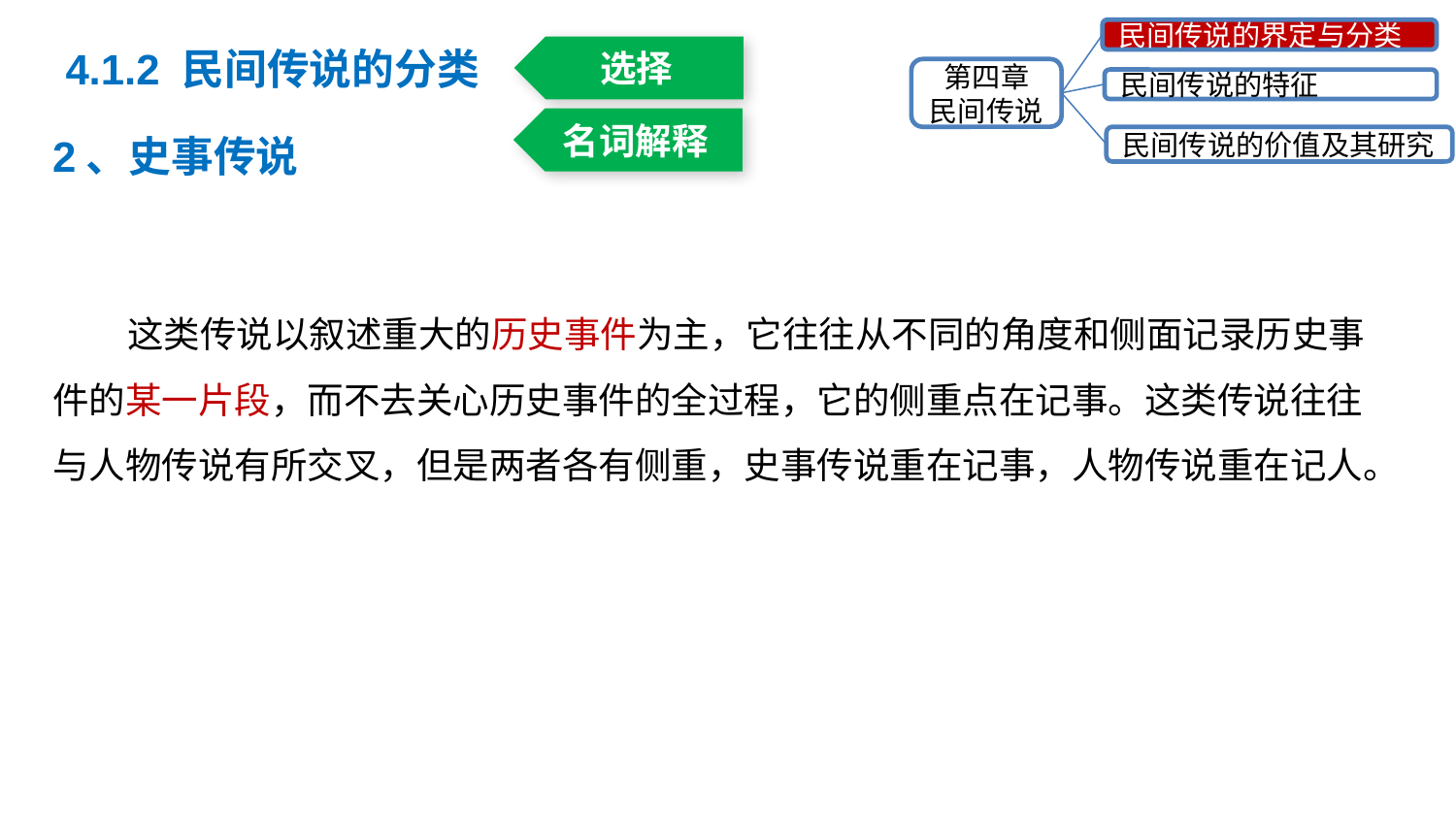

4.1.2 民间传说的分类
民间传说的界定与分类
第四章
民间传说
民间传说的特征
民间传说的价值及其研究
选择
名词解释
2、史事传说

        这类传说以叙述重大的历史事件为主，它往往从不同的角度和侧面记录历史事件的某一片段，而不去关心历史事件的全过程，它的侧重点在记事。这类传说往往与人物传说有所交叉，但是两者各有侧重，史事传说重在记事，人物传说重在记人。